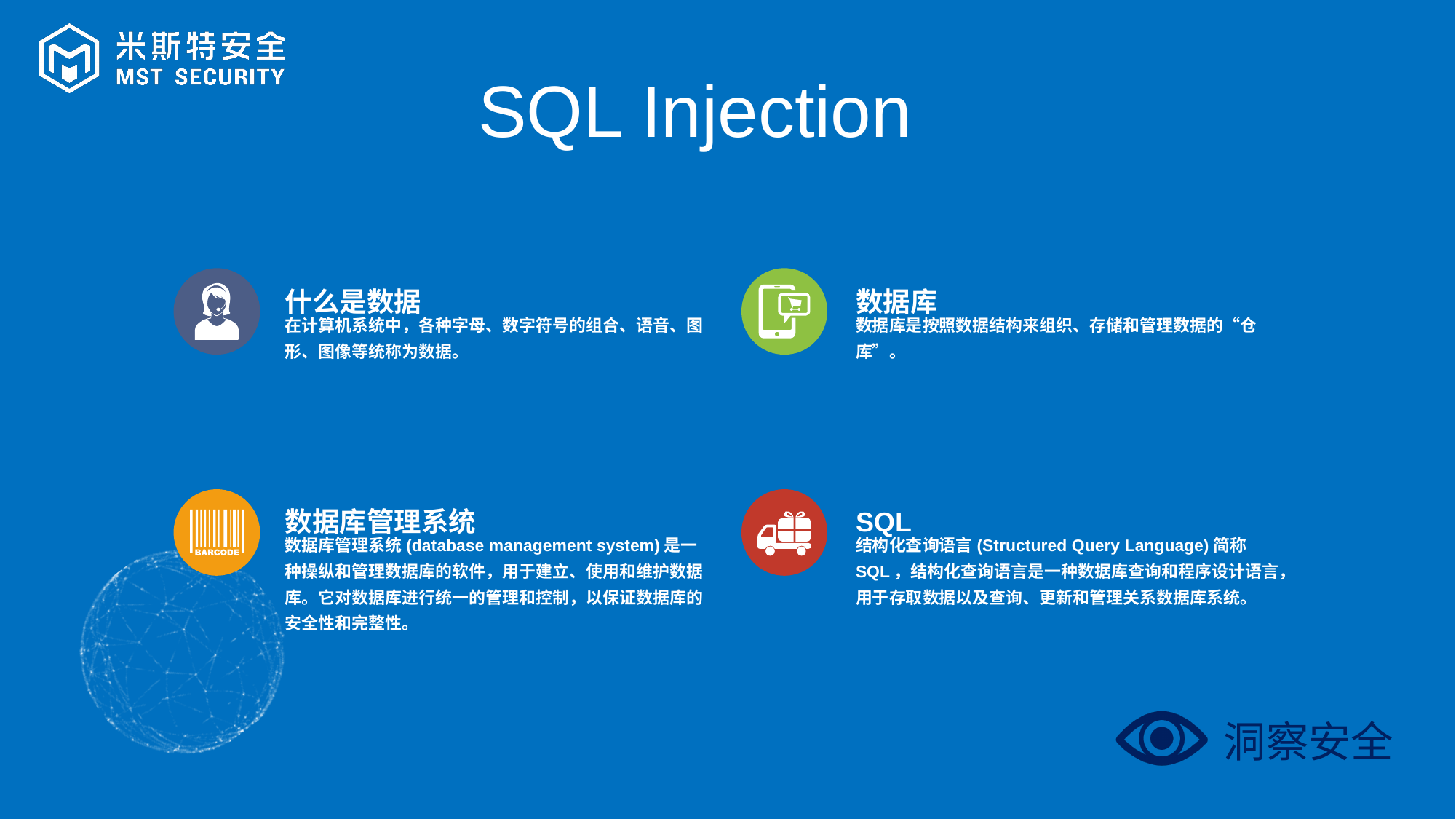

SQL Injection

什么是数据
数据库

在计算机系统中，各种字母、数字符号的组合、语音、图形、图像等统称为数据。
数据库是按照数据结构来组织、存储和管理数据的“仓库”。
数据库管理系统
SQL

数据库管理系统(database management system)是一种操纵和管理数据库的软件，用于建立、使用和维护数据库。它对数据库进行统一的管理和控制，以保证数据库的安全性和完整性。
结构化查询语言(Structured Query Language)简称SQL，结构化查询语言是一种数据库查询和程序设计语言，用于存取数据以及查询、更新和管理关系数据库系统。